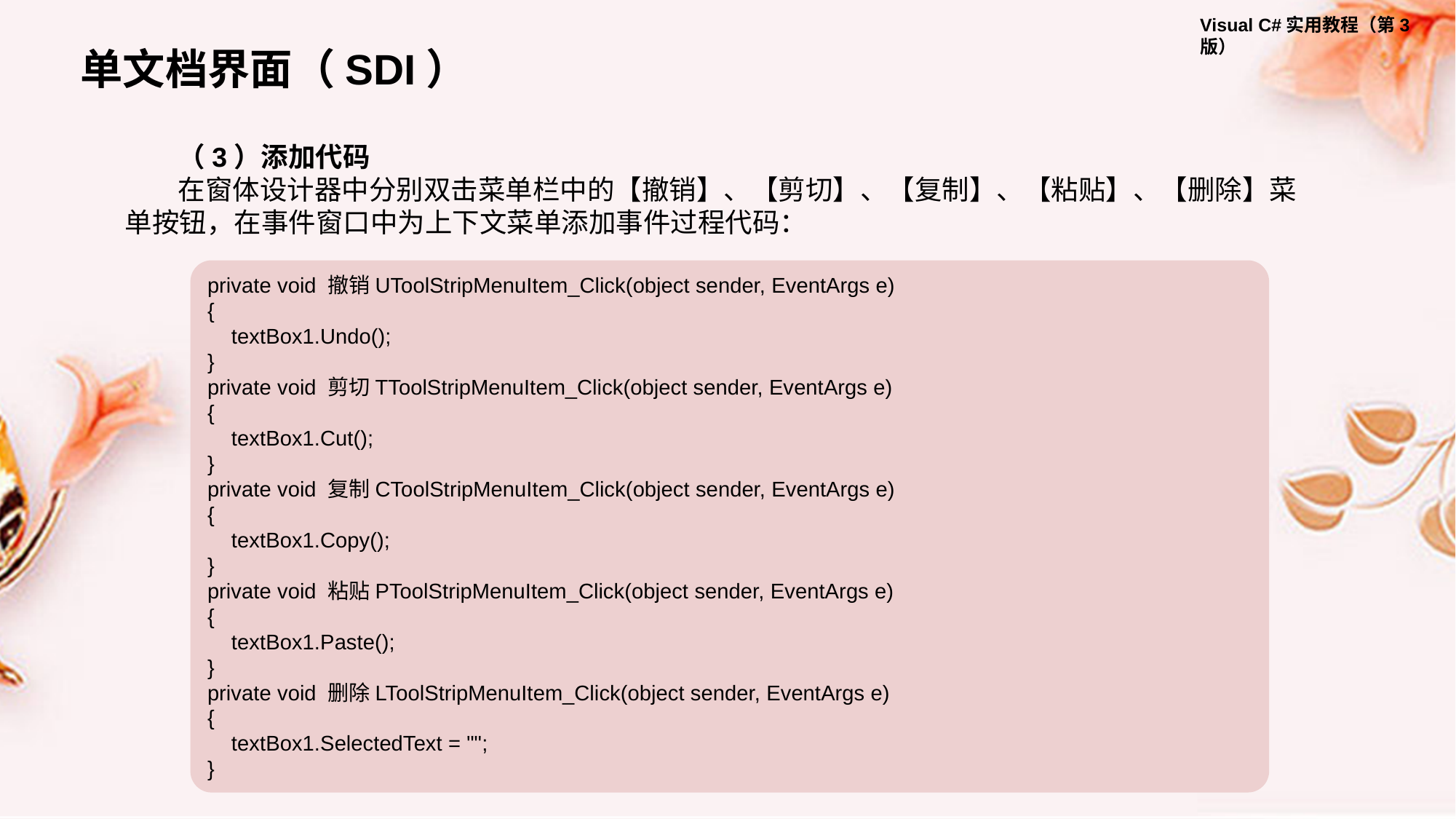

单文档界面（SDI）
（3）添加代码
在窗体设计器中分别双击菜单栏中的【撤销】、【剪切】、【复制】、【粘贴】、【删除】菜单按钮，在事件窗口中为上下文菜单添加事件过程代码：
private void 撤销UToolStripMenuItem_Click(object sender, EventArgs e)
{
    textBox1.Undo();
}
private void 剪切TToolStripMenuItem_Click(object sender, EventArgs e)
{
    textBox1.Cut();
}
private void 复制CToolStripMenuItem_Click(object sender, EventArgs e)
{
    textBox1.Copy();
}
private void 粘贴PToolStripMenuItem_Click(object sender, EventArgs e)
{
    textBox1.Paste();
}
private void 删除LToolStripMenuItem_Click(object sender, EventArgs e)
{
    textBox1.SelectedText = "";
}